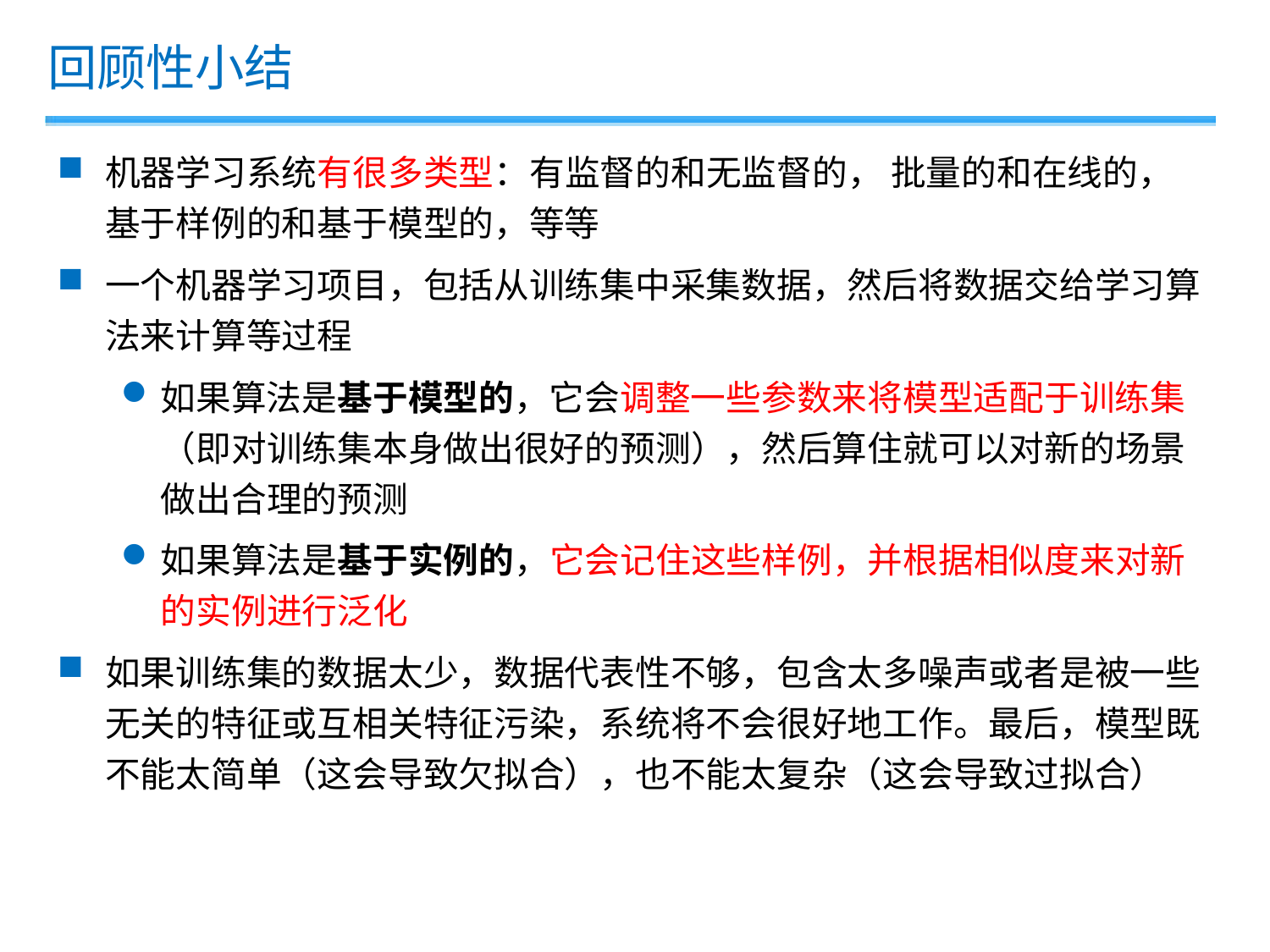

回顾性小结
机器学习系统有很多类型：有监督的和无监督的， 批量的和在线的， 基于样例的和基于模型的，等等
一个机器学习项目，包括从训练集中采集数据，然后将数据交给学习算法来计算等过程
如果算法是基于模型的，它会调整一些参数来将模型适配于训练集（即对训练集本身做出很好的预测），然后算住就可以对新的场景做出合理的预测
如果算法是基于实例的，它会记住这些样例，并根据相似度来对新的实例进行泛化
如果训练集的数据太少，数据代表性不够，包含太多噪声或者是被一些无关的特征或互相关特征污染，系统将不会很好地工作。最后，模型既不能太简单（这会导致欠拟合），也不能太复杂（这会导致过拟合）